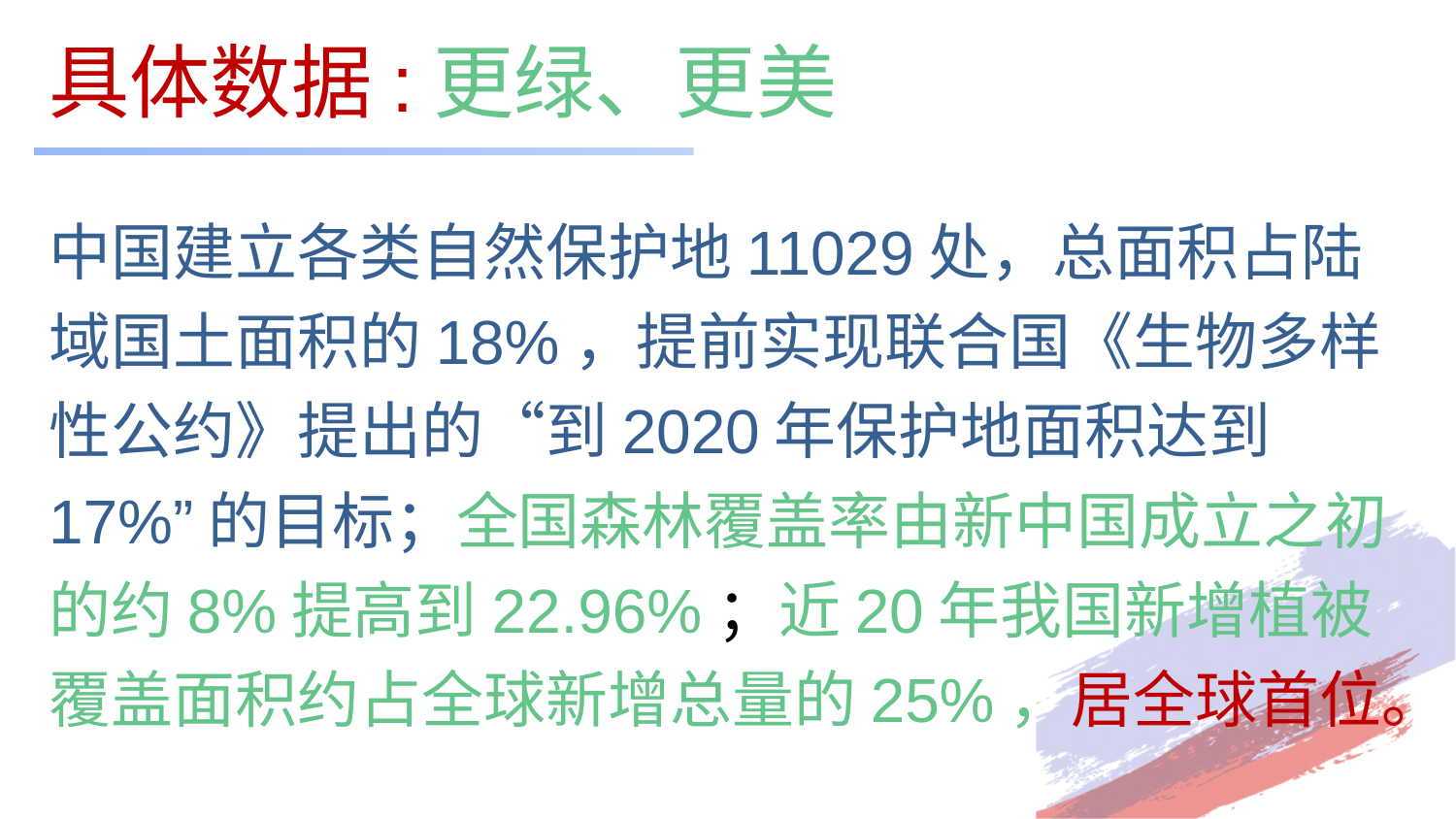

# 具体数据:更绿、更美
中国建立各类自然保护地11029处，总面积占陆域国土面积的18%，提前实现联合国《生物多样性公约》提出的“到2020年保护地面积达到17%”的目标；全国森林覆盖率由新中国成立之初的约8%提高到22.96%；近20年我国新增植被覆盖面积约占全球新增总量的25%，居全球首位。